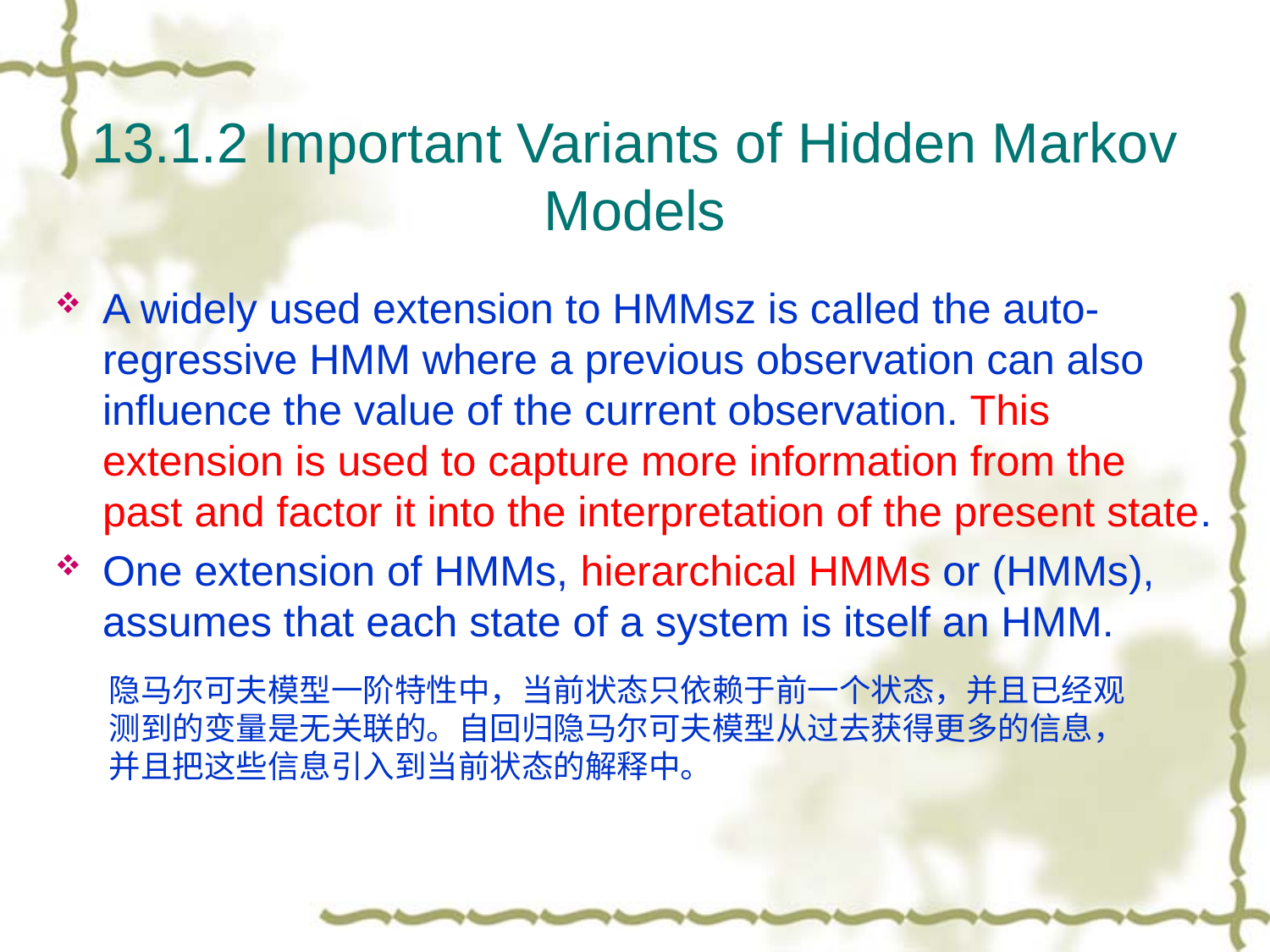

# 13.1.2 Important Variants of Hidden Markov Models
A widely used extension to HMMsz is called the auto-regressive HMM where a previous observation can also influence the value of the current observation. This extension is used to capture more information from the past and factor it into the interpretation of the present state.
One extension of HMMs, hierarchical HMMs or (HMMs), assumes that each state of a system is itself an HMM.
隐马尔可夫模型一阶特性中，当前状态只依赖于前一个状态，并且已经观测到的变量是无关联的。自回归隐马尔可夫模型从过去获得更多的信息，并且把这些信息引入到当前状态的解释中。